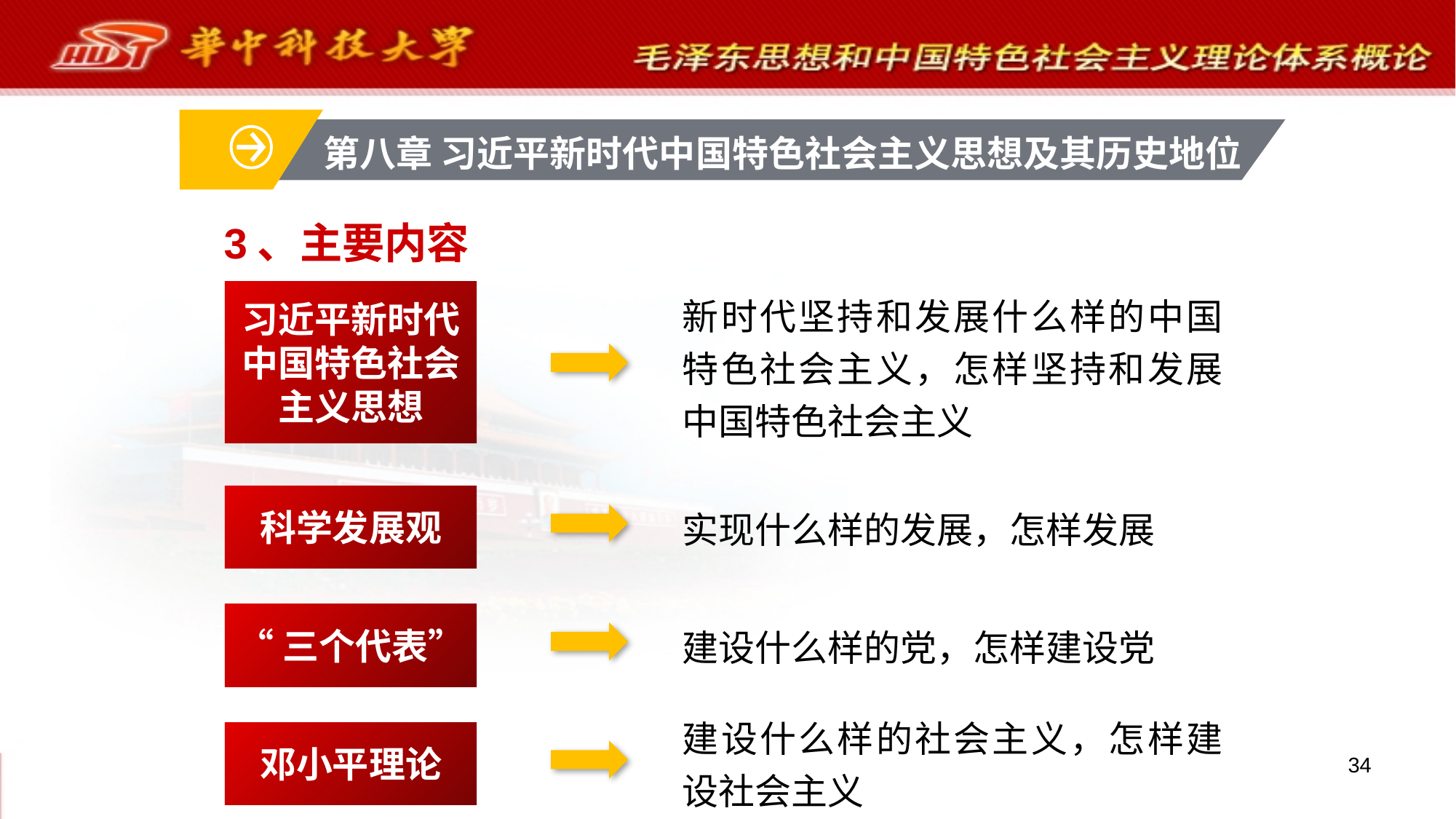

第八章 习近平新时代中国特色社会主义思想及其历史地位
3、主要内容
新时代坚持和发展什么样的中国特色社会主义，怎样坚持和发展中国特色社会主义
习近平新时代中国特色社会主义思想

科学发展观
实现什么样的发展，怎样发展

“三个代表”
建设什么样的党，怎样建设党

建设什么样的社会主义，怎样建设社会主义
邓小平理论

34